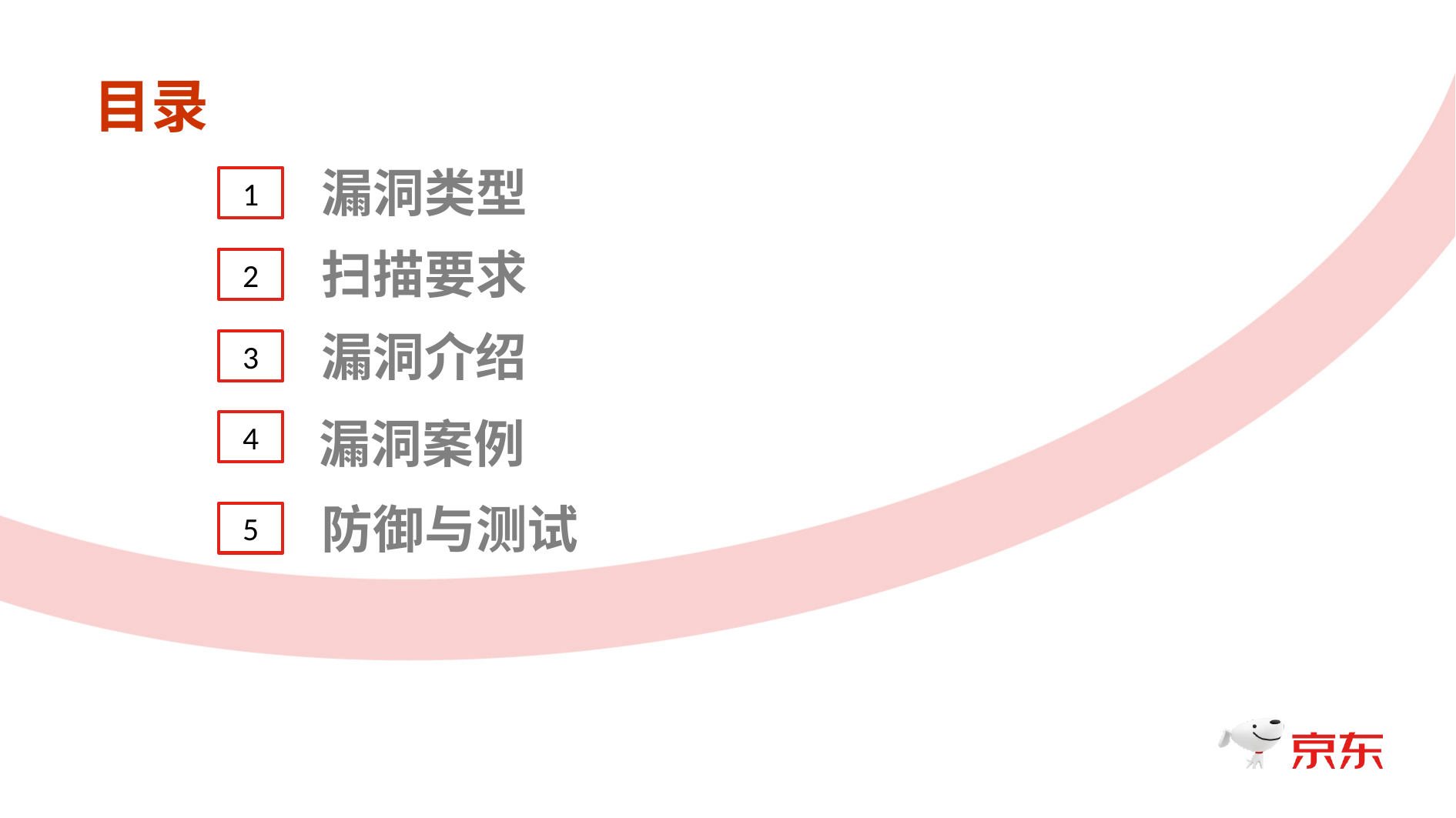

目录

漏洞类型
1
扫描要求
2
漏洞介绍
3
漏洞案例

4
防御与测试
5